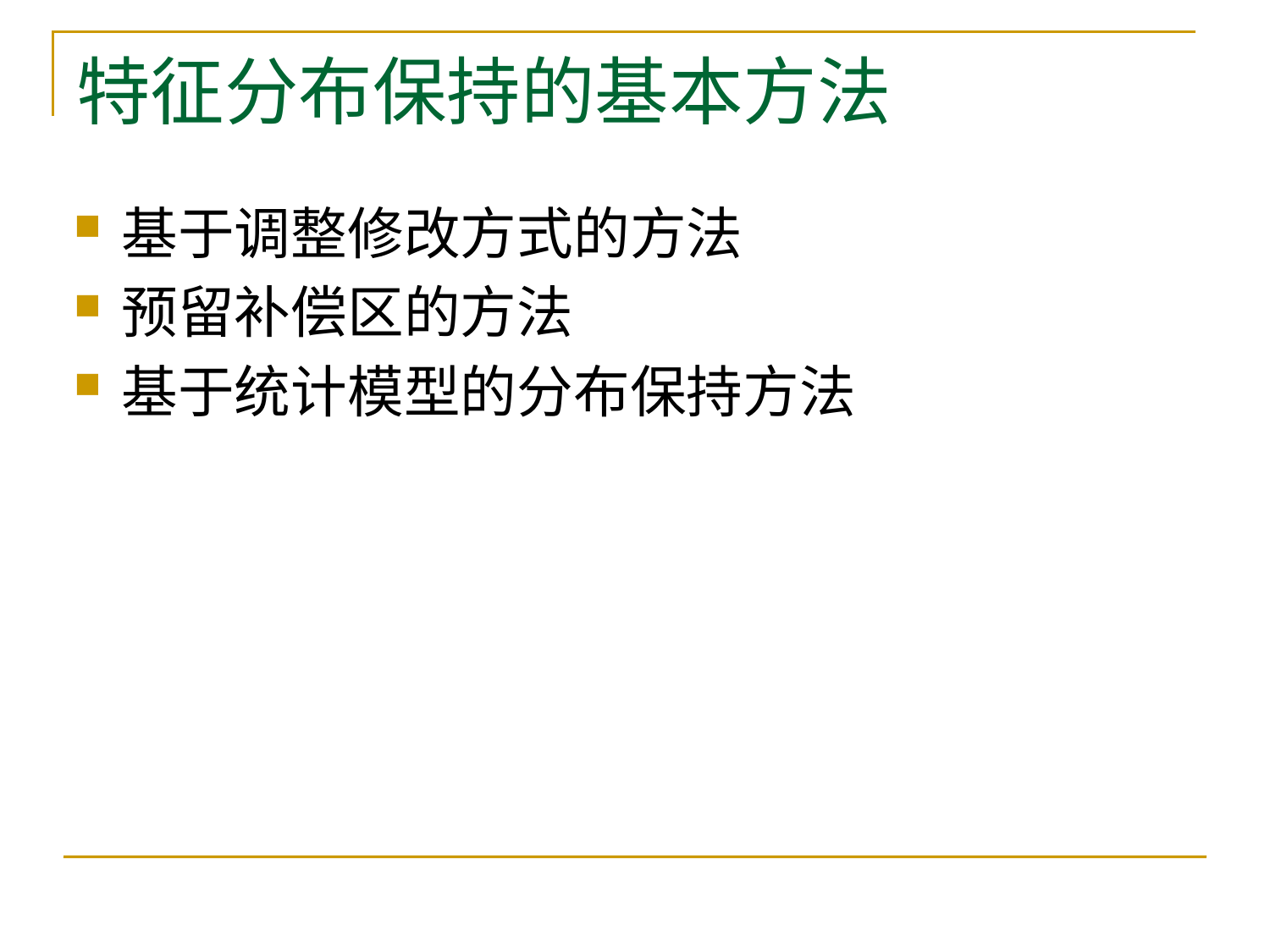

# 特征分布保持的基本方法
基于调整修改方式的方法
预留补偿区的方法
基于统计模型的分布保持方法